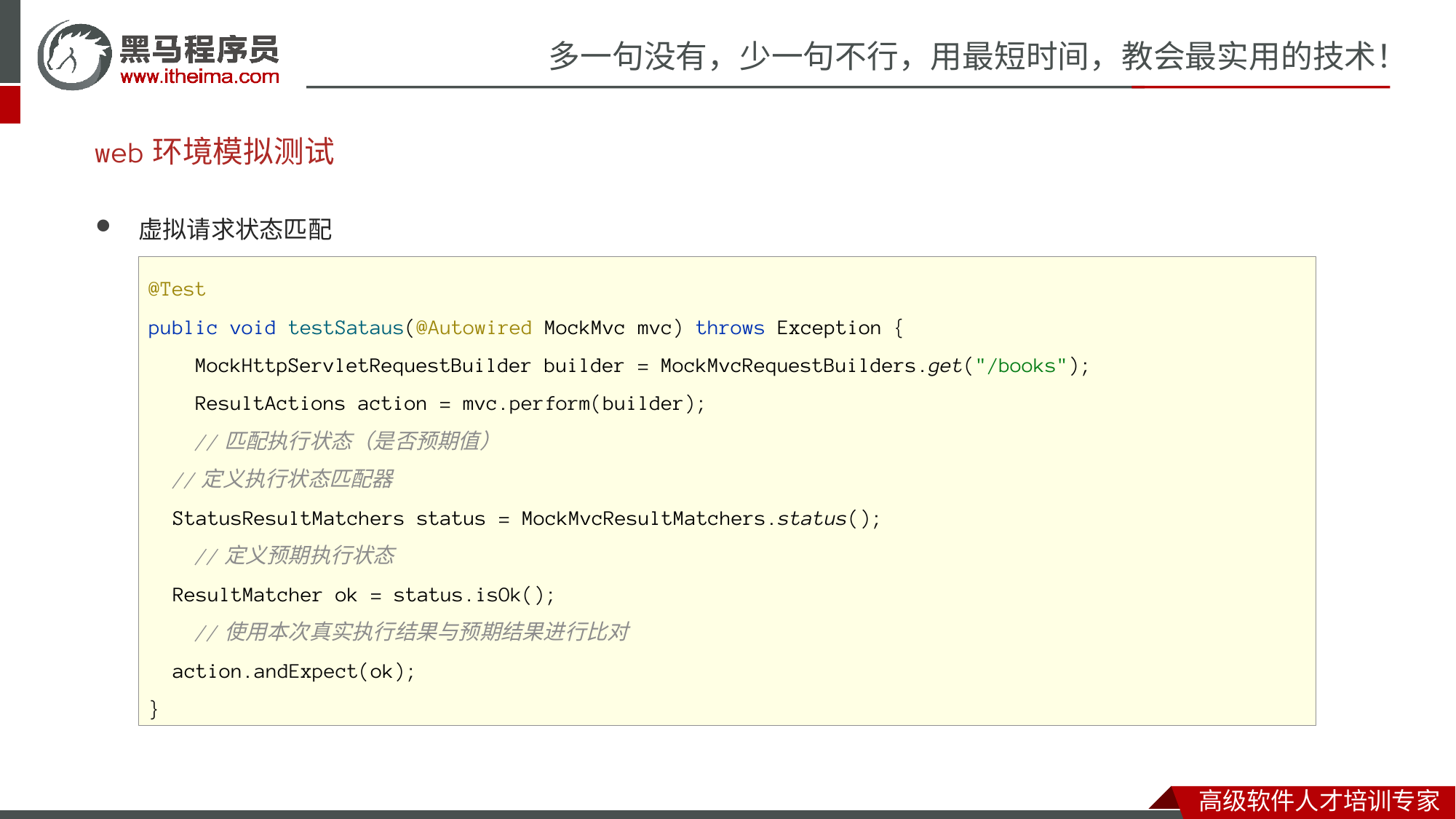

# web环境模拟测试
虚拟请求状态匹配
@Test
public void testSataus(@Autowired MockMvc mvc) throws Exception {
    MockHttpServletRequestBuilder builder = MockMvcRequestBuilders.get("/books");
    ResultActions action = mvc.perform(builder);
    //匹配执行状态（是否预期值）
    //定义执行状态匹配器
    StatusResultMatchers status = MockMvcResultMatchers.status();
    //定义预期执行状态
    ResultMatcher ok = status.isOk();
    //使用本次真实执行结果与预期结果进行比对
    action.andExpect(ok);
}